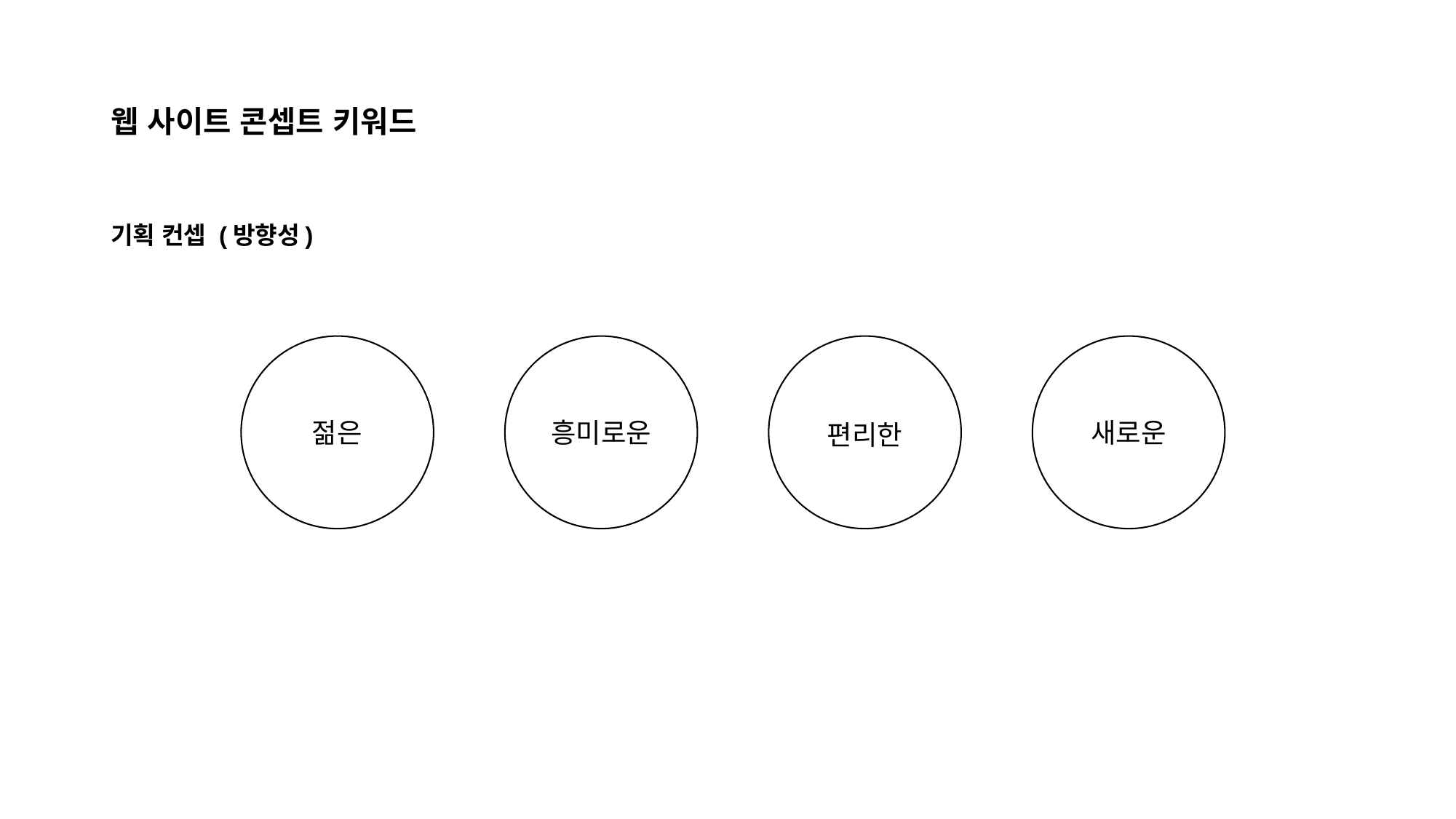

# 웹 사이트 콘셉트 키워드
기획 컨셉 (방향성)

젊은

흥미로운

편리한

새로운